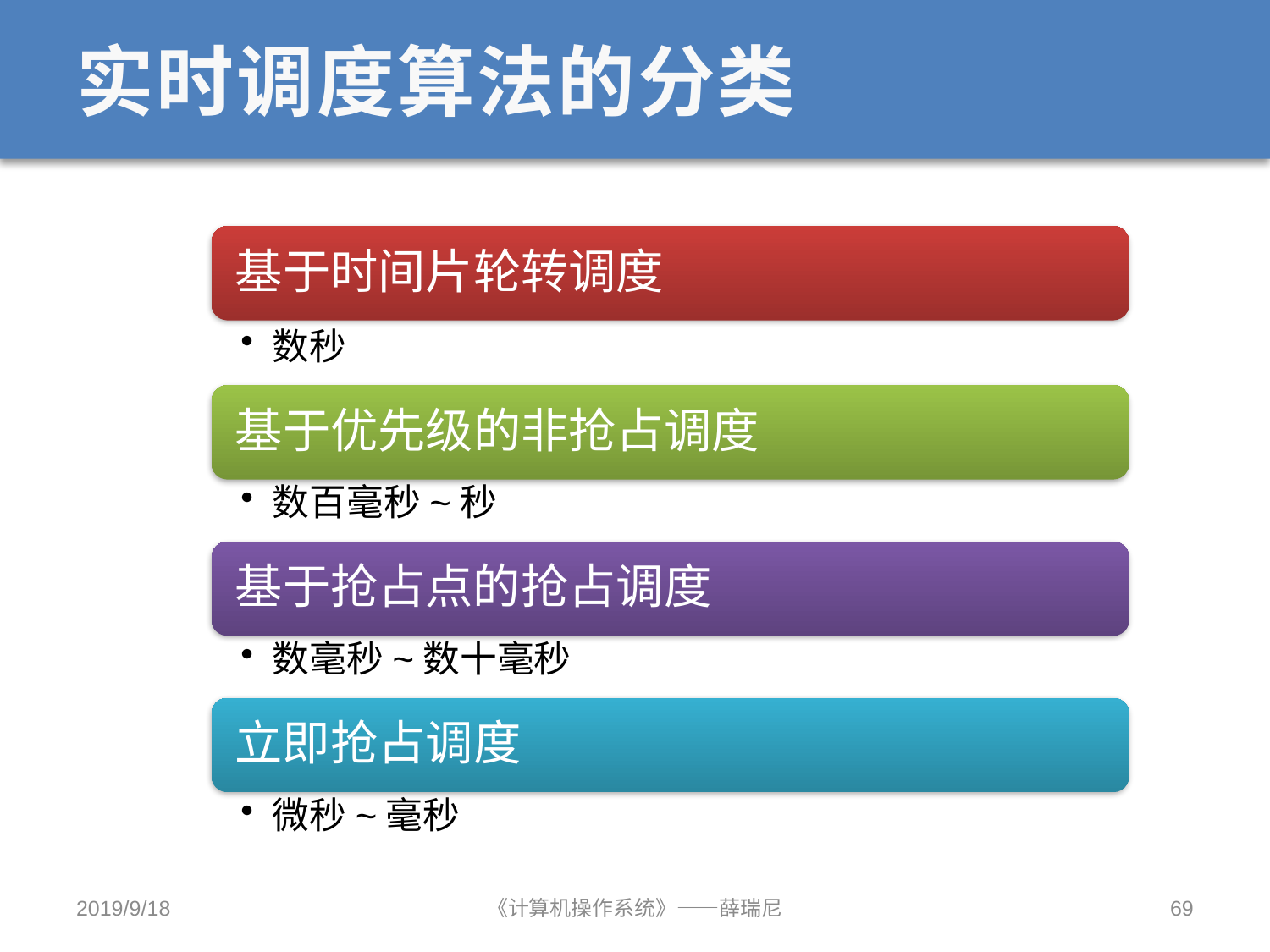

# 实时调度算法的分类
基于时间片轮转调度
数秒
基于优先级的非抢占调度
数百毫秒~秒
基于抢占点的抢占调度
数毫秒~数十毫秒
立即抢占调度
微秒~毫秒
2019/9/18
《计算机操作系统》——薛瑞尼
69